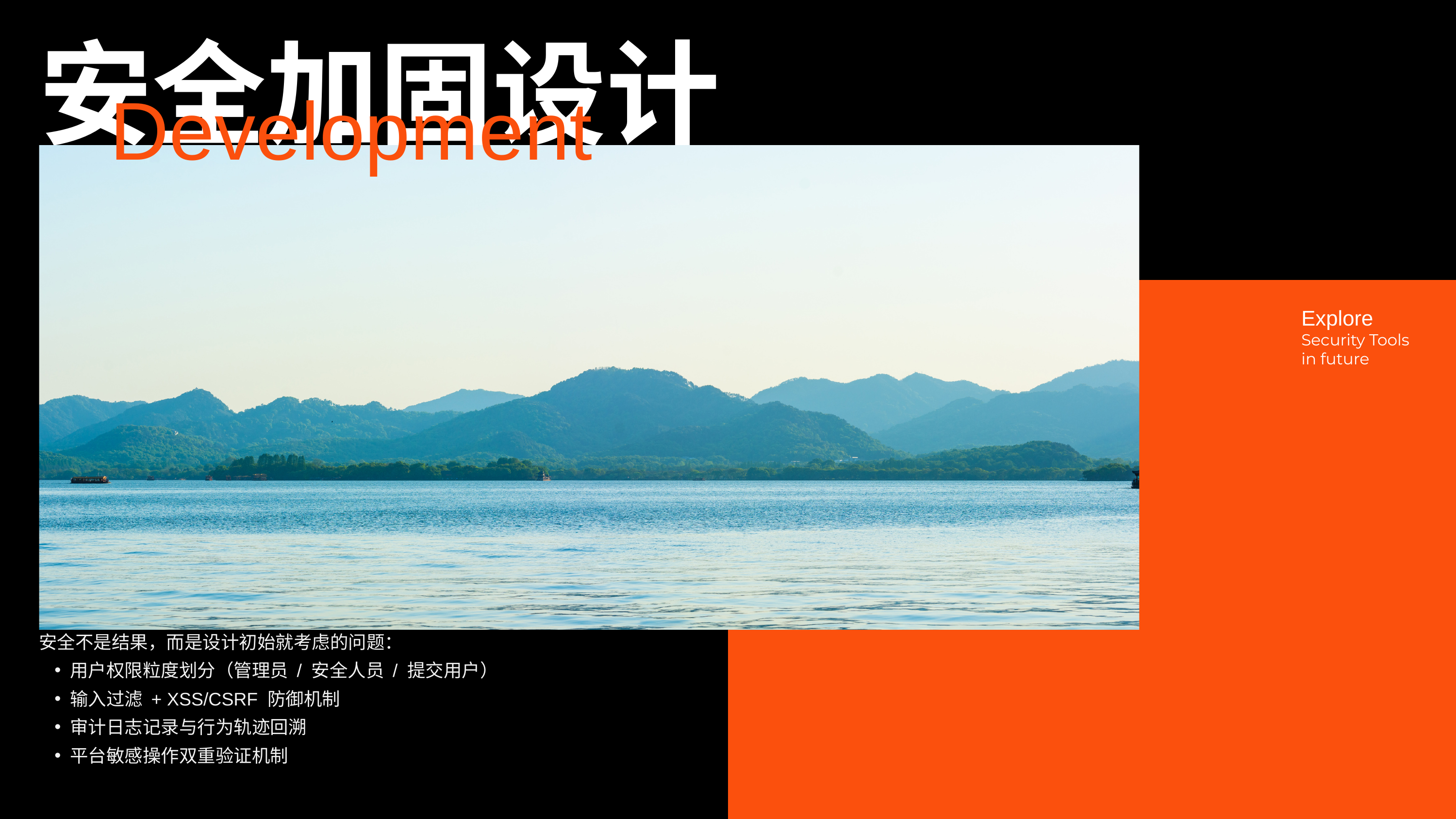

安全加固设计
Development

Explore
Security Tools
in future
安全不是结果，而是设计初始就考虑的问题：
用户权限粒度划分（管理员 / 安全人员 / 提交用户）
输入过滤 + XSS/CSRF 防御机制
审计日志记录与行为轨迹回溯
平台敏感操作双重验证机制